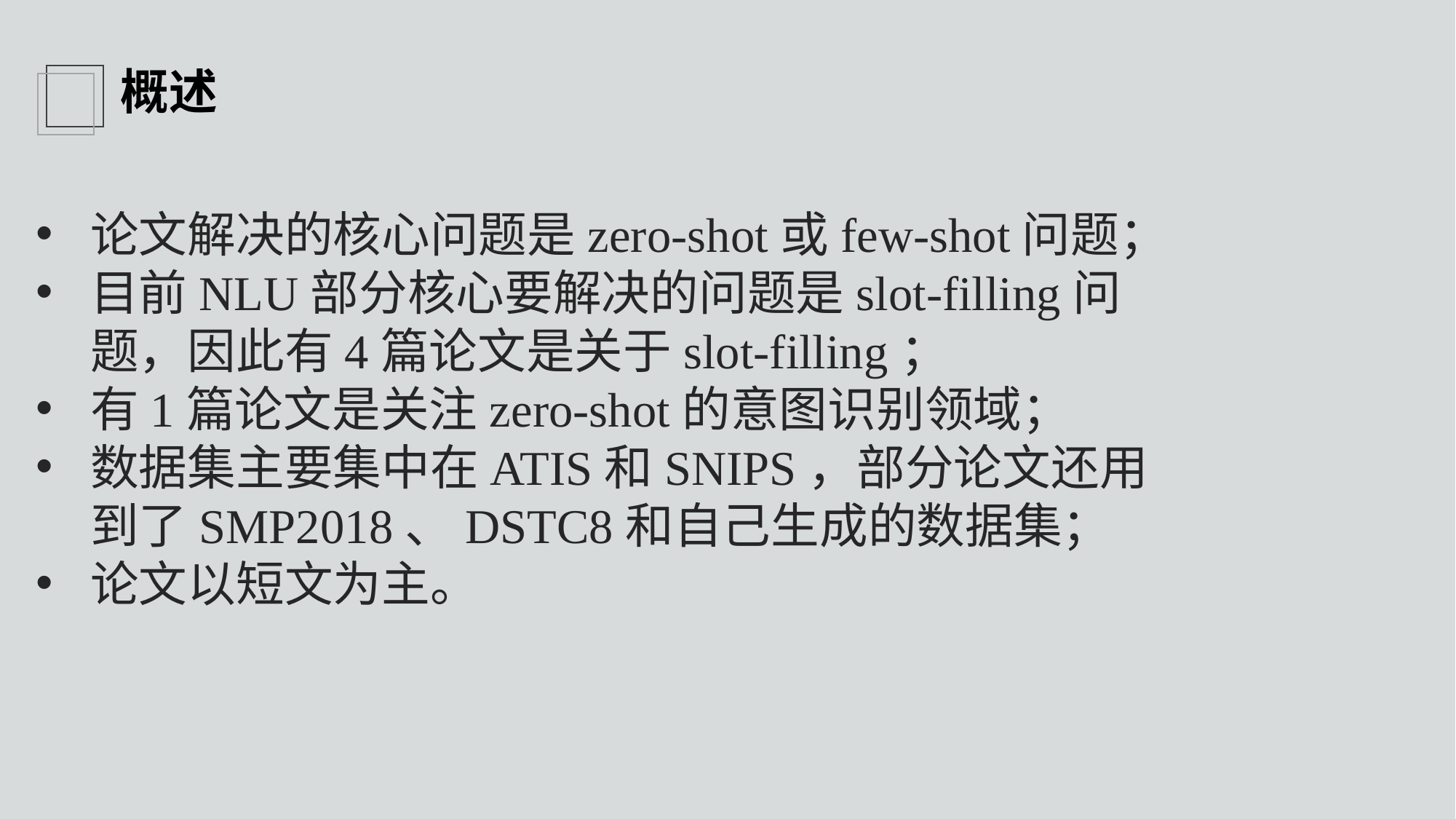

概述
论文解决的核心问题是zero-shot或few-shot问题；
目前NLU部分核心要解决的问题是slot-filling问题，因此有4篇论文是关于slot-filling；
有1篇论文是关注zero-shot的意图识别领域；
数据集主要集中在ATIS和SNIPS，部分论文还用到了SMP2018、DSTC8和自己生成的数据集；
论文以短文为主。